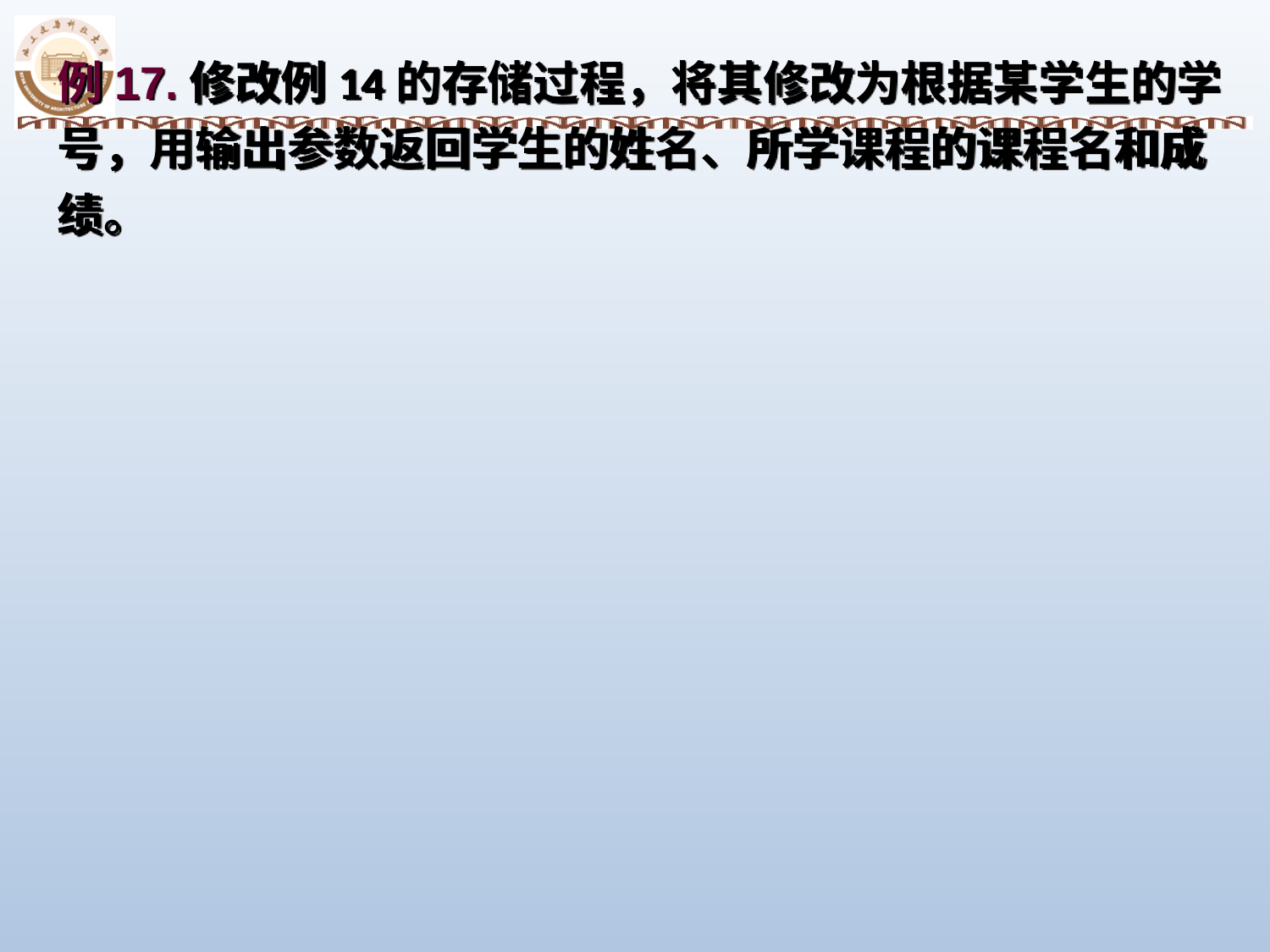

例17.修改例14的存储过程，将其修改为根据某学生的学号，用输出参数返回学生的姓名、所学课程的课程名和成绩。